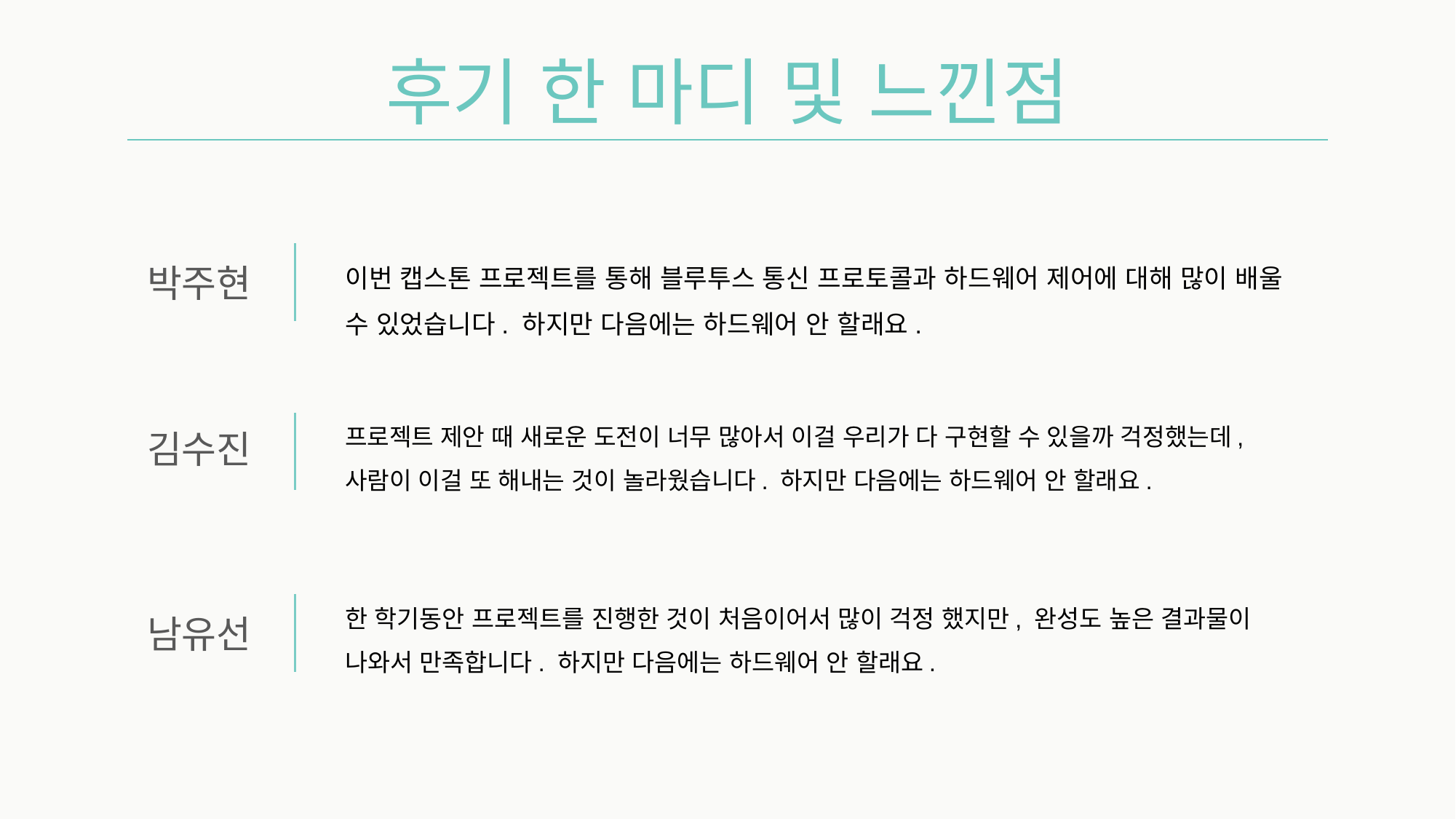

후기 한 마디 및 느낀점
이번 캡스톤 프로젝트를 통해 블루투스 통신 프로토콜과 하드웨어 제어에 대해 많이 배울 수 있었습니다. 하지만 다음에는 하드웨어 안 할래요.
박주현
프로젝트 제안 때 새로운 도전이 너무 많아서 이걸 우리가 다 구현할 수 있을까 걱정했는데, 사람이 이걸 또 해내는 것이 놀라웠습니다. 하지만 다음에는 하드웨어 안 할래요.
김수진
한 학기동안 프로젝트를 진행한 것이 처음이어서 많이 걱정 했지만, 완성도 높은 결과물이 나와서 만족합니다. 하지만 다음에는 하드웨어 안 할래요.
남유선